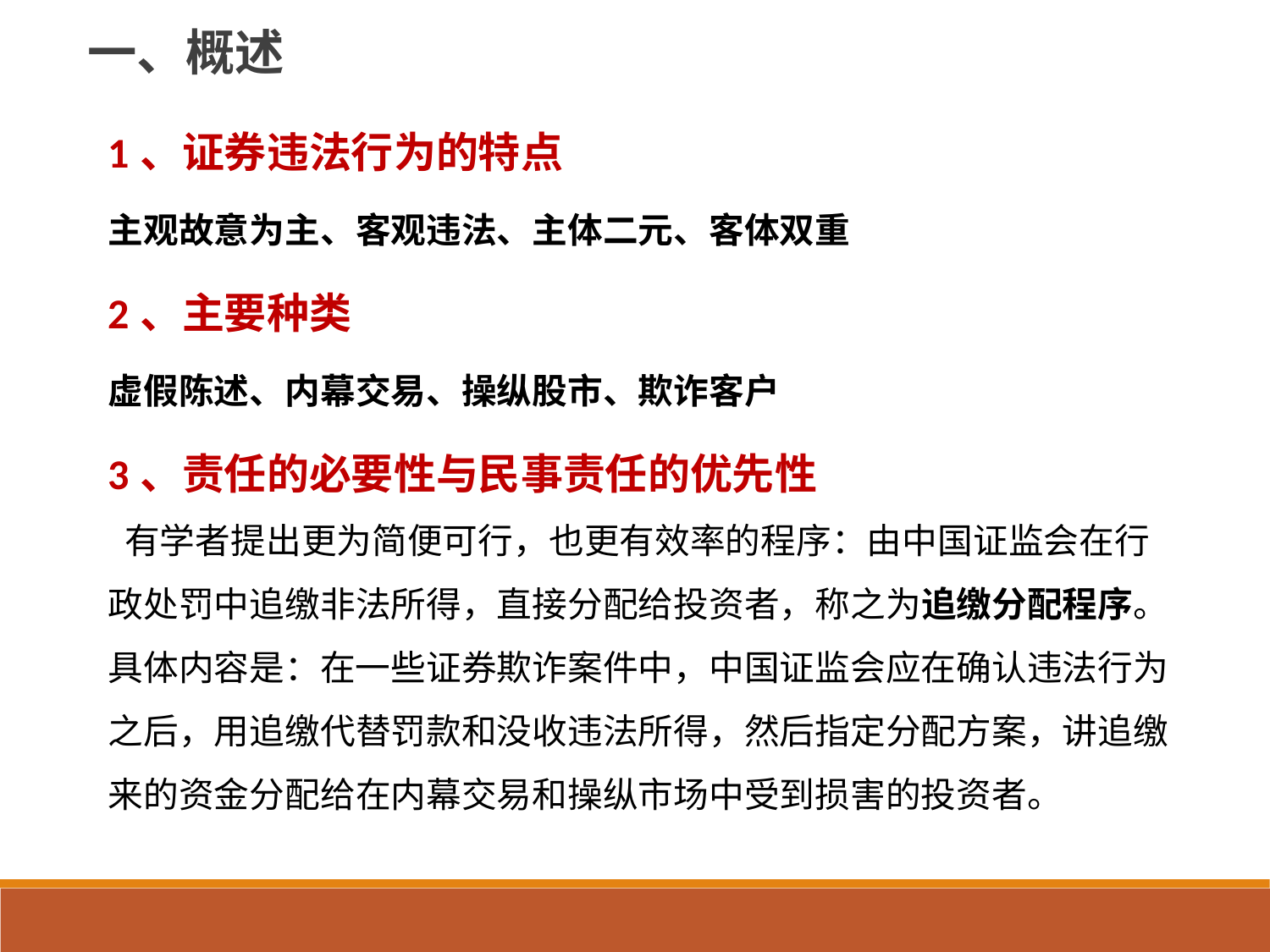

一、概述
1、证券违法行为的特点
主观故意为主、客观违法、主体二元、客体双重
2、主要种类
虚假陈述、内幕交易、操纵股市、欺诈客户
3、责任的必要性与民事责任的优先性
 有学者提出更为简便可行，也更有效率的程序：由中国证监会在行政处罚中追缴非法所得，直接分配给投资者，称之为追缴分配程序。具体内容是：在一些证券欺诈案件中，中国证监会应在确认违法行为之后，用追缴代替罚款和没收违法所得，然后指定分配方案，讲追缴来的资金分配给在内幕交易和操纵市场中受到损害的投资者。